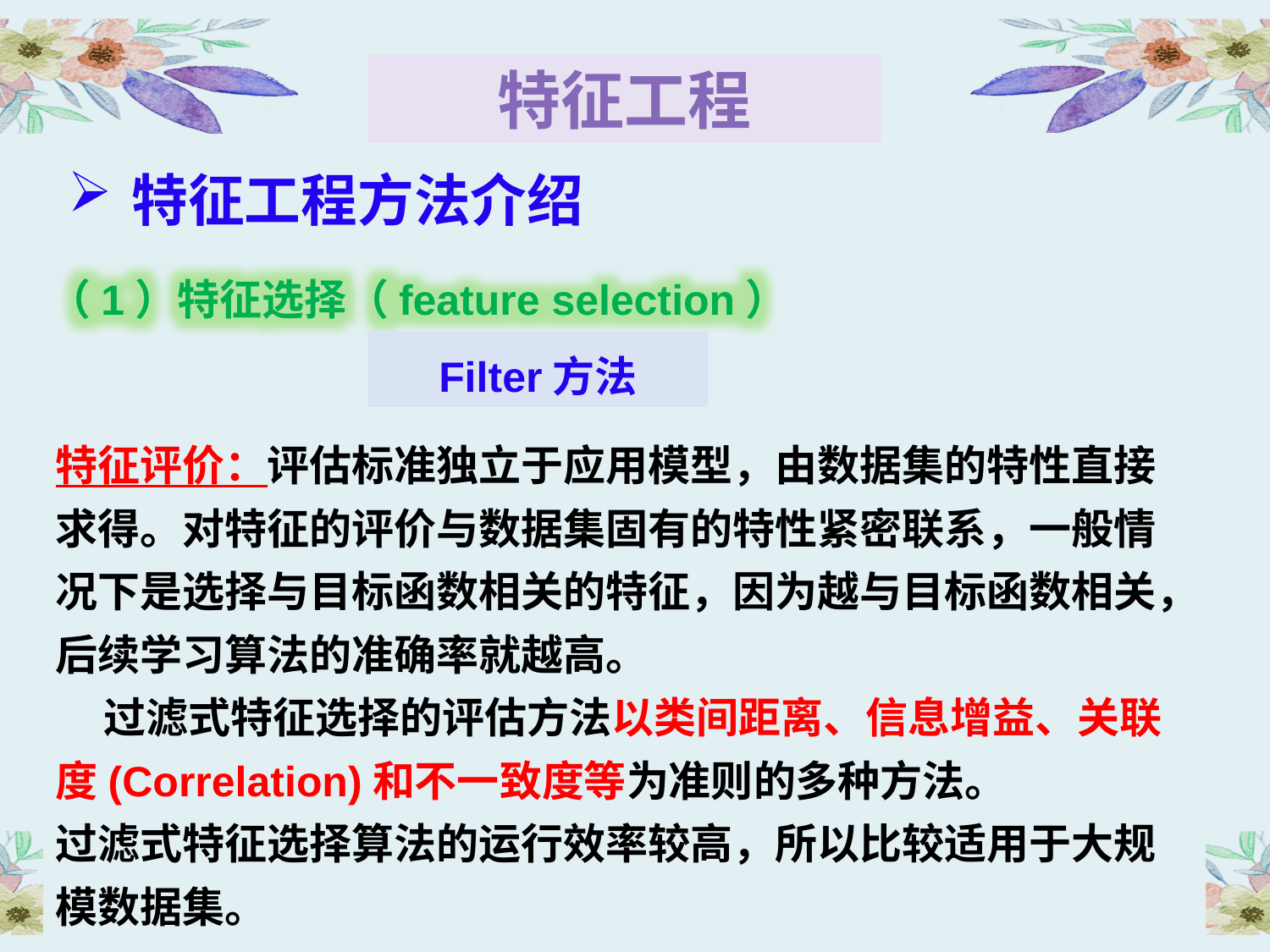

特征工程
特征工程方法介绍
（1）特征选择（feature selection）
Filter方法
特征评价：评估标准独立于应用模型，由数据集的特性直接求得。对特征的评价与数据集固有的特性紧密联系，一般情况下是选择与目标函数相关的特征，因为越与目标函数相关，后续学习算法的准确率就越高。
    过滤式特征选择的评估方法以类间距离、信息增益、关联度(Correlation)和不一致度等为准则的多种方法。
过滤式特征选择算法的运行效率较高，所以比较适用于大规模数据集。